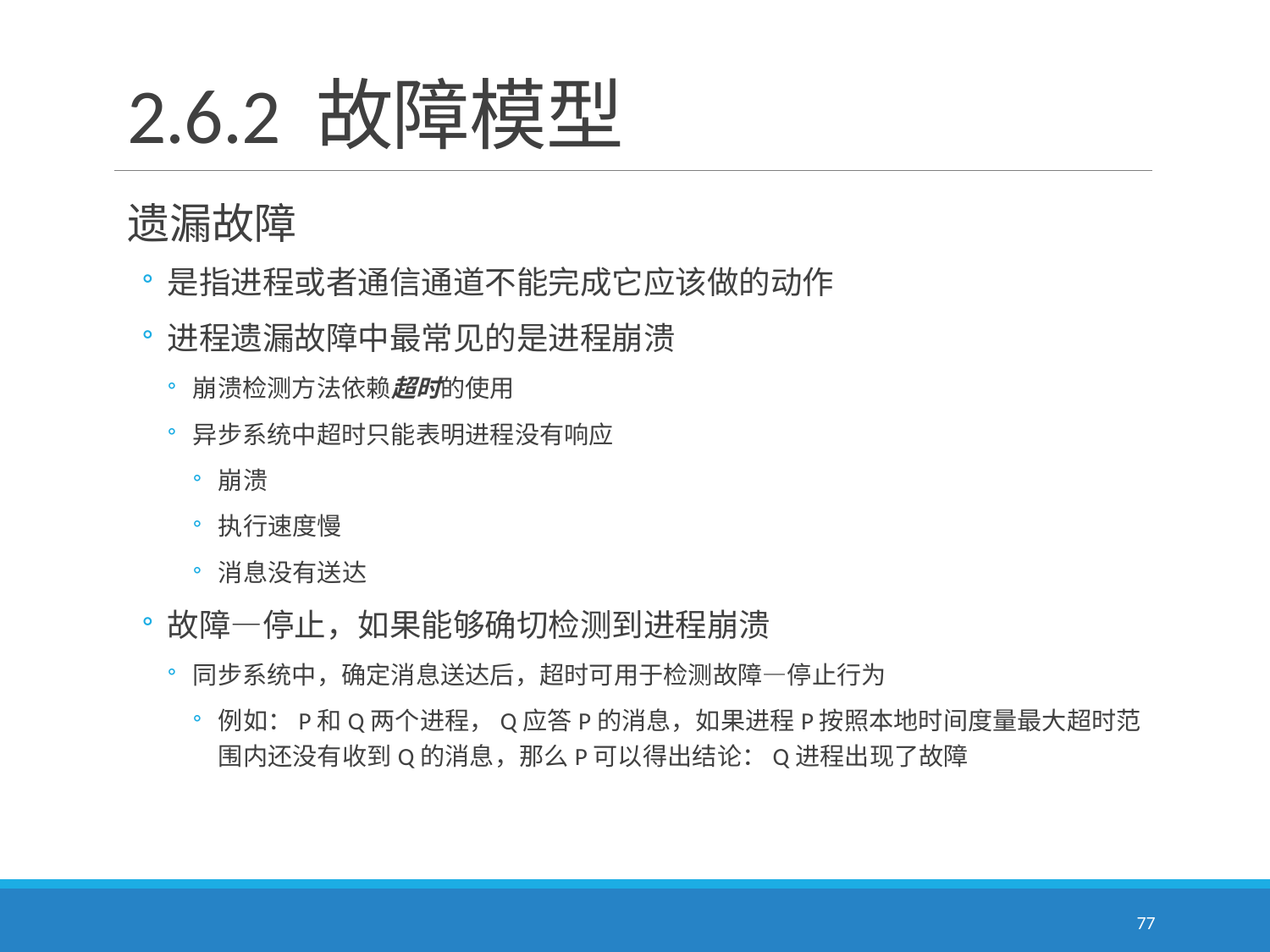

# 2.6.2 故障模型
遗漏故障
是指进程或者通信通道不能完成它应该做的动作
进程遗漏故障中最常见的是进程崩溃
崩溃检测方法依赖超时的使用
异步系统中超时只能表明进程没有响应
崩溃
执行速度慢
消息没有送达
故障—停止，如果能够确切检测到进程崩溃
同步系统中，确定消息送达后，超时可用于检测故障—停止行为
例如：P和Q两个进程，Q应答P的消息，如果进程P按照本地时间度量最大超时范围内还没有收到Q的消息，那么P可以得出结论：Q进程出现了故障
77